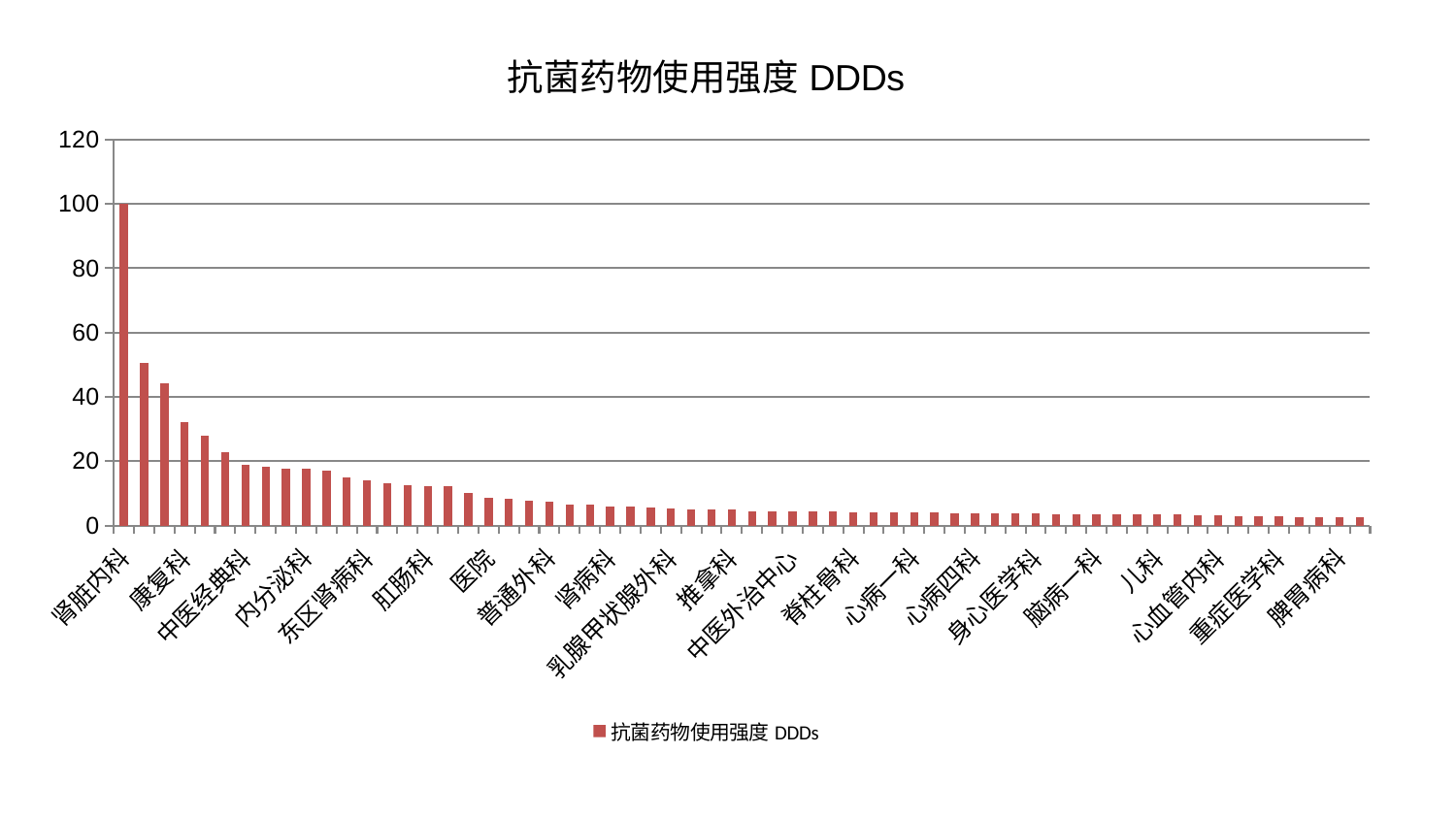

### Chart: 抗菌药物使用强度DDDs

| Category | 抗菌药物使用强度DDDs |
|---|---|
| 肾脏内科 | 100.0 |
| 神经外科 | 50.61487211673865 |
| 针灸科 | 44.28358539429393 |
| 康复科 | 32.26098138733141 |
| 微创骨科 | 27.957798792478762 |
| 小儿骨科 | 22.918298973733616 |
| 中医经典科 | 18.984095373742253 |
| 妇科妇二科合并 | 18.159443797159323 |
| 骨科 | 17.801895541613376 |
| 内分泌科 | 17.727831808591226 |
| 肝病科 | 17.019512793820095 |
| 风湿病科 | 15.056390484592205 |
| 东区肾病科 | 13.907189408196626 |
| 妇科 | 13.026529050876048 |
| 皮肤科 | 12.491444208243255 |
| 肛肠科 | 12.32467566059384 |
| 心病二科 | 12.133434023836442 |
| 肝胆外科 | 10.028798400019975 |
| 医院 | 8.45894124072622 |
| 创伤骨科 | 8.29543093479311 |
| 消化内科 | 7.552200576601147 |
| 普通外科 | 7.444541546331104 |
| 男科 | 6.5762460172944 |
| 运动损伤骨科 | 6.380485616186758 |
| 肾病科 | 5.800310216583773 |
| 美容皮肤科 | 5.77769581984233 |
| 耳鼻喉科 | 5.688022310953251 |
| 乳腺甲状腺外科 | 5.355225372912448 |
| 小儿推拿科 | 4.985659089106843 |
| 胸外科 | 4.979917483002872 |
| 推拿科 | 4.972376955005045 |
| 西区重症医学科 | 4.386410437348781 |
| 脑病三科 | 4.292776881140212 |
| 中医外治中心 | 4.2844374239555325 |
| 治未病中心 | 4.265642071456912 |
| 脾胃科消化科合并 | 4.228465096154561 |
| 脊柱骨科 | 4.139461844295838 |
| 血液科 | 4.107511473253807 |
| 关节骨科 | 4.076841814601303 |
| 心病一科 | 3.9936204000250073 |
| 周围血管科 | 3.9571559350731627 |
| 呼吸内科 | 3.872259044541853 |
| 心病四科 | 3.7797657439764847 |
| 肿瘤内科 | 3.757679496181027 |
| 东区重症医学科 | 3.708584975829866 |
| 身心医学科 | 3.6203693219578135 |
| 神经内科 | 3.596570871552676 |
| 综合内科 | 3.593942197724988 |
| 脑病一科 | 3.5916189517680777 |
| 产科 | 3.510908965074333 |
| 心病三科 | 3.3961746535946316 |
| 儿科 | 3.3295822671774697 |
| 老年医学科 | 3.328866155867147 |
| 口腔科 | 3.2030877121174024 |
| 心血管内科 | 3.1211267204898734 |
| 脑病二科 | 3.006384607352318 |
| 眼科 | 2.962826959288601 |
| 重症医学科 | 2.9239636339508985 |
| 泌尿外科 | 2.7203087829418586 |
| 妇二科 | 2.70735397228397 |
| 脾胃病科 | 2.705131393479767 |
| 显微骨科 | 2.690558562937064 |
191